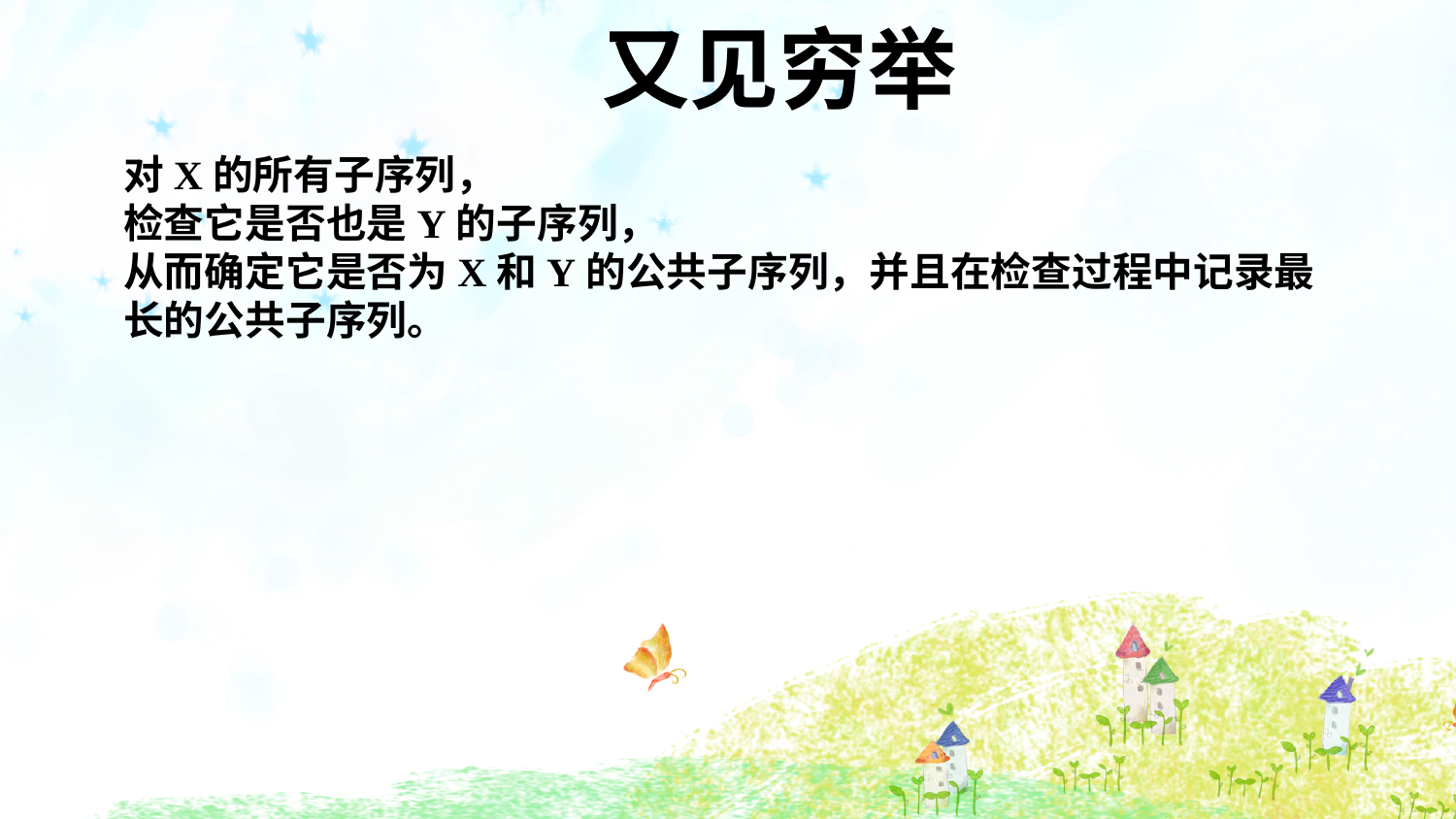

又见穷举
对X的所有子序列，
检查它是否也是Y的子序列，
从而确定它是否为X和Y的公共子序列，并且在检查过程中记录最长的公共子序列。